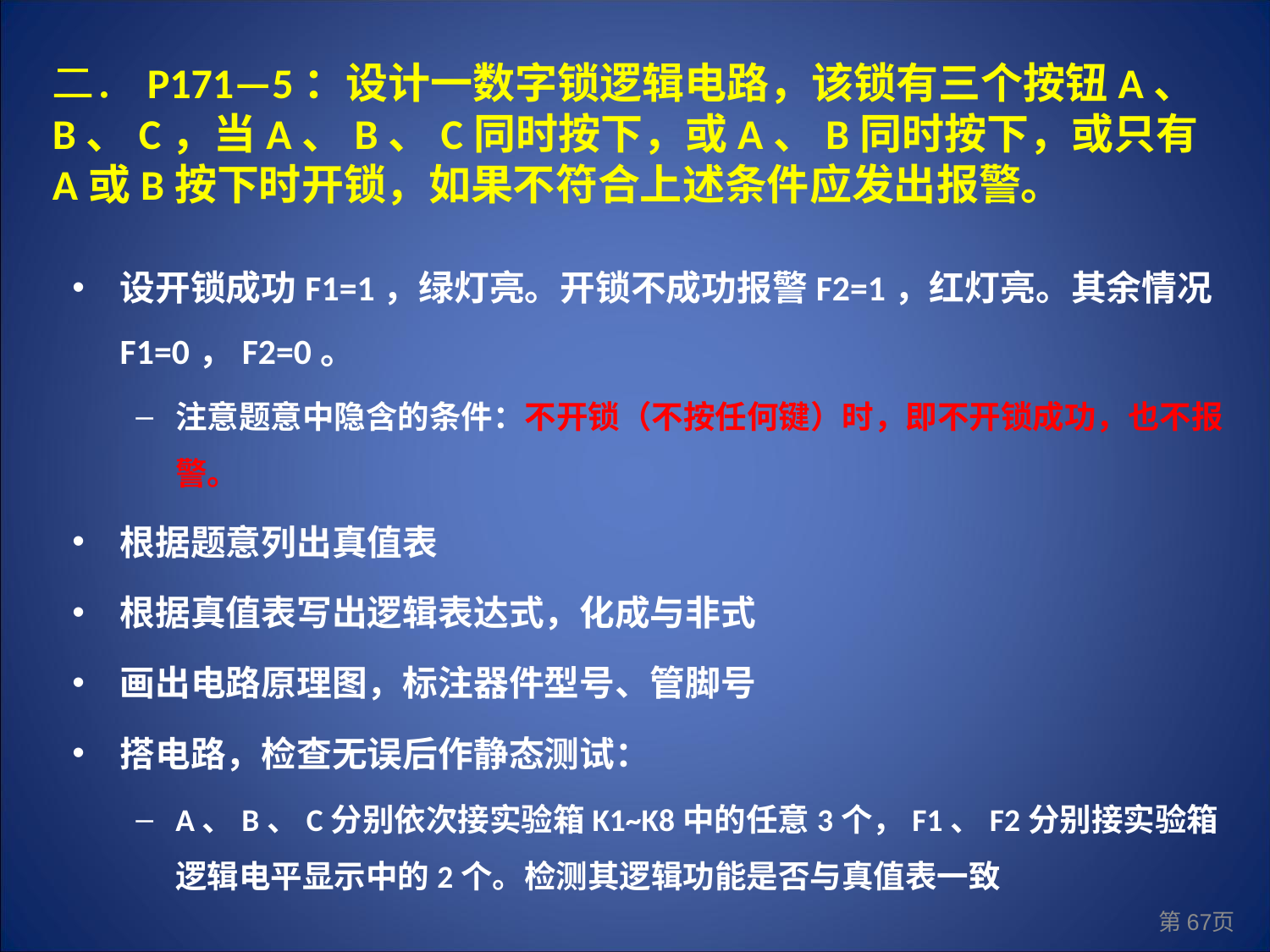

二．P171—5：设计一数字锁逻辑电路，该锁有三个按钮A、B、C，当A、B、C同时按下，或A、B同时按下，或只有A或B按下时开锁，如果不符合上述条件应发出报警。
设开锁成功F1=1，绿灯亮。开锁不成功报警F2=1，红灯亮。其余情况F1=0，F2=0。
注意题意中隐含的条件：不开锁（不按任何键）时，即不开锁成功，也不报警。
根据题意列出真值表
根据真值表写出逻辑表达式，化成与非式
画出电路原理图，标注器件型号、管脚号
搭电路，检查无误后作静态测试：
A、B、C分别依次接实验箱K1~K8中的任意3个，F1、F2分别接实验箱逻辑电平显示中的2个。检测其逻辑功能是否与真值表一致